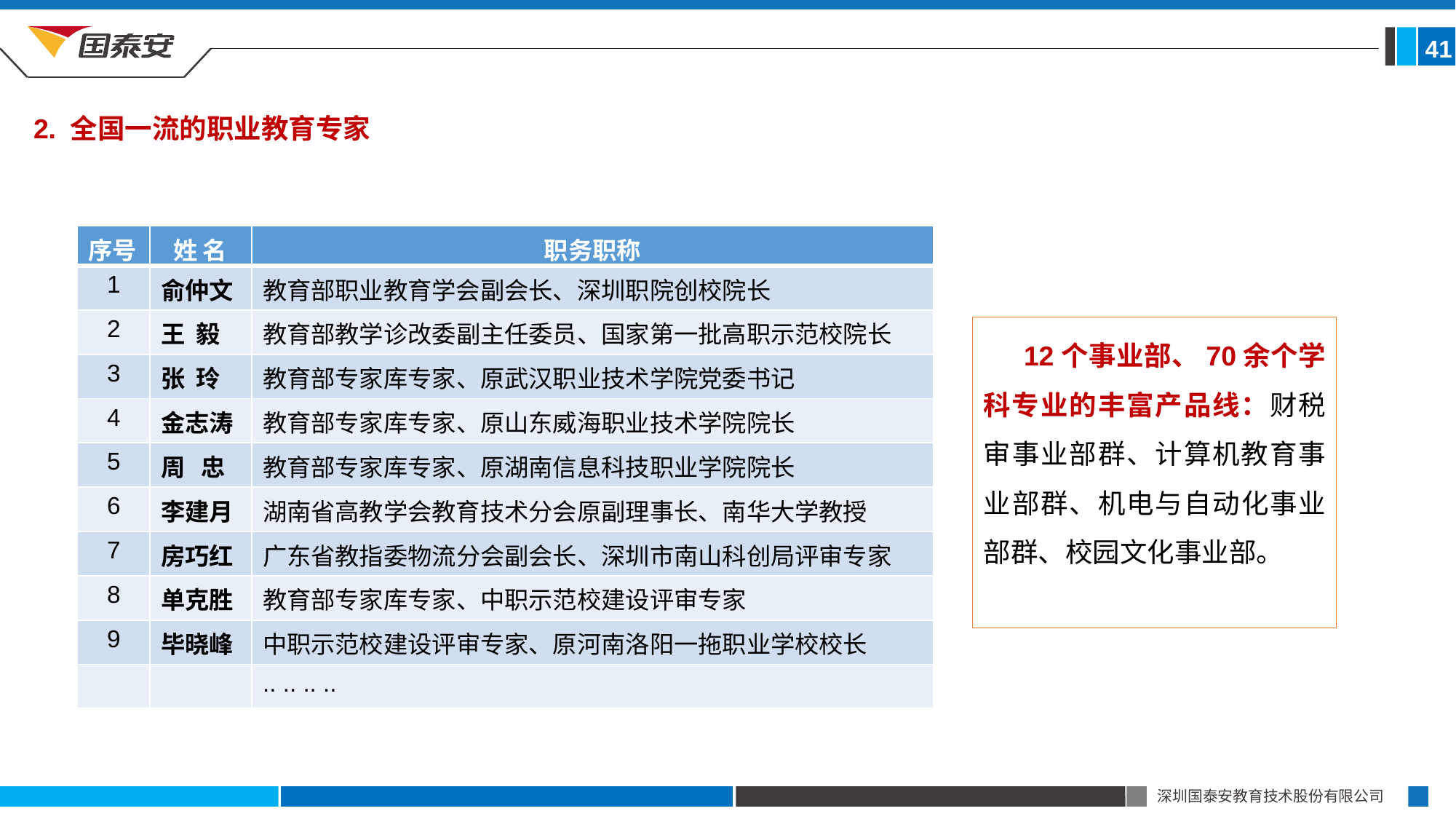

41
2. 全国一流的职业教育专家
| 序号 | 姓 名 | 职务职称 |
| --- | --- | --- |
| 1 | 俞仲文 | 教育部职业教育学会副会长、深圳职院创校院长 |
| 2 | 王 毅 | 教育部教学诊改委副主任委员、国家第一批高职示范校院长 |
| 3 | 张 玲 | 教育部专家库专家、原武汉职业技术学院党委书记 |
| 4 | 金志涛 | 教育部专家库专家、原山东威海职业技术学院院长 |
| 5 | 周 忠 | 教育部专家库专家、原湖南信息科技职业学院院长 |
| 6 | 李建月 | 湖南省高教学会教育技术分会原副理事长、南华大学教授 |
| 7 | 房巧红 | 广东省教指委物流分会副会长、深圳市南山科创局评审专家 |
| 8 | 单克胜 | 教育部专家库专家、中职示范校建设评审专家 |
| 9 | 毕晓峰 | 中职示范校建设评审专家、原河南洛阳一拖职业学校校长 |
|  |  | .. .. .. .. |
     12个事业部、70余个学科专业的丰富产品线：财税审事业部群、计算机教育事业部群、机电与自动化事业部群、校园文化事业部。